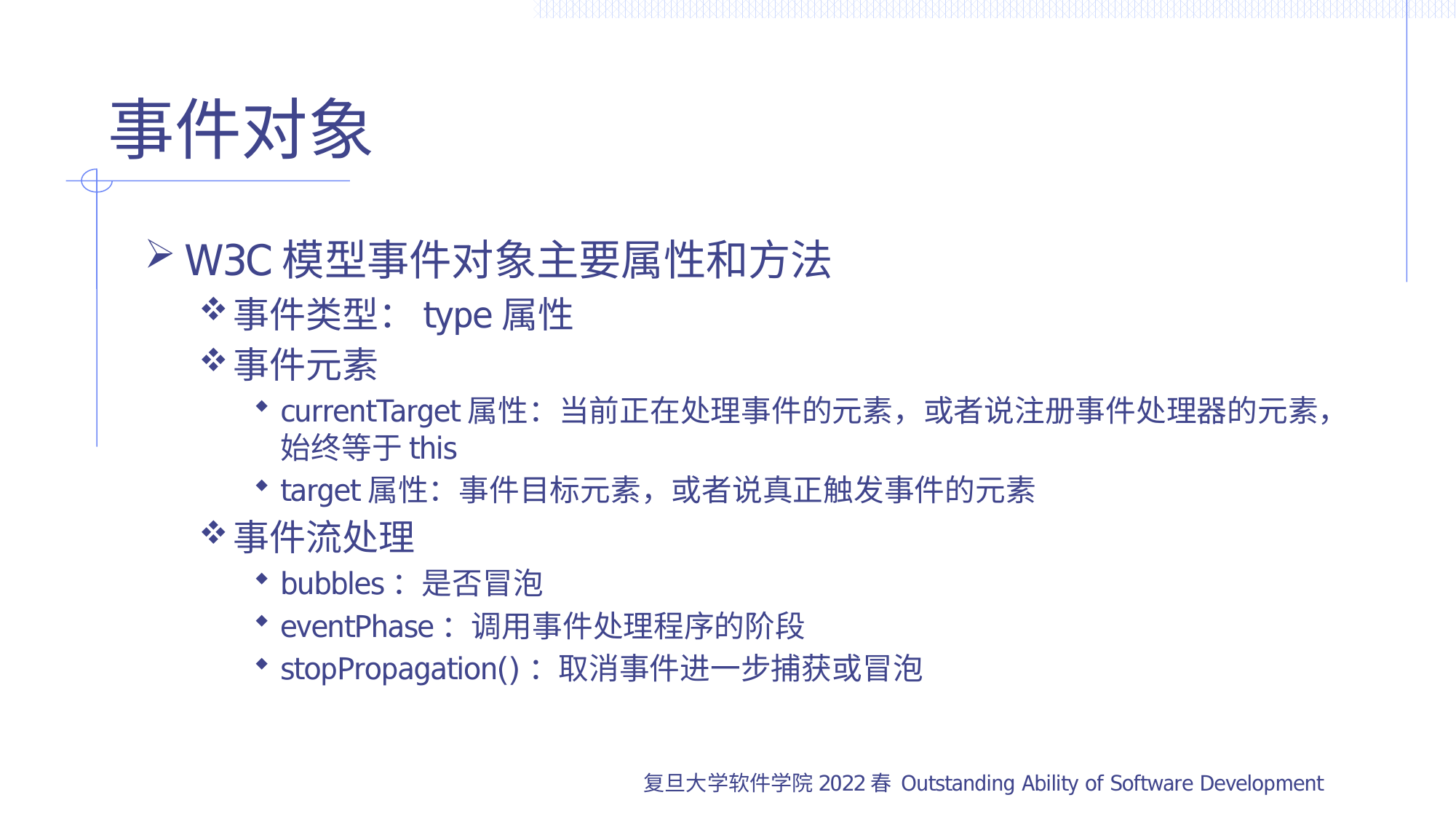

# 事件对象
W3C模型事件对象主要属性和方法
事件类型：type属性
事件元素
currentTarget属性：当前正在处理事件的元素，或者说注册事件处理器的元素，始终等于this
target属性：事件目标元素，或者说真正触发事件的元素
事件流处理
bubbles：是否冒泡
eventPhase：调用事件处理程序的阶段
stopPropagation()：取消事件进一步捕获或冒泡